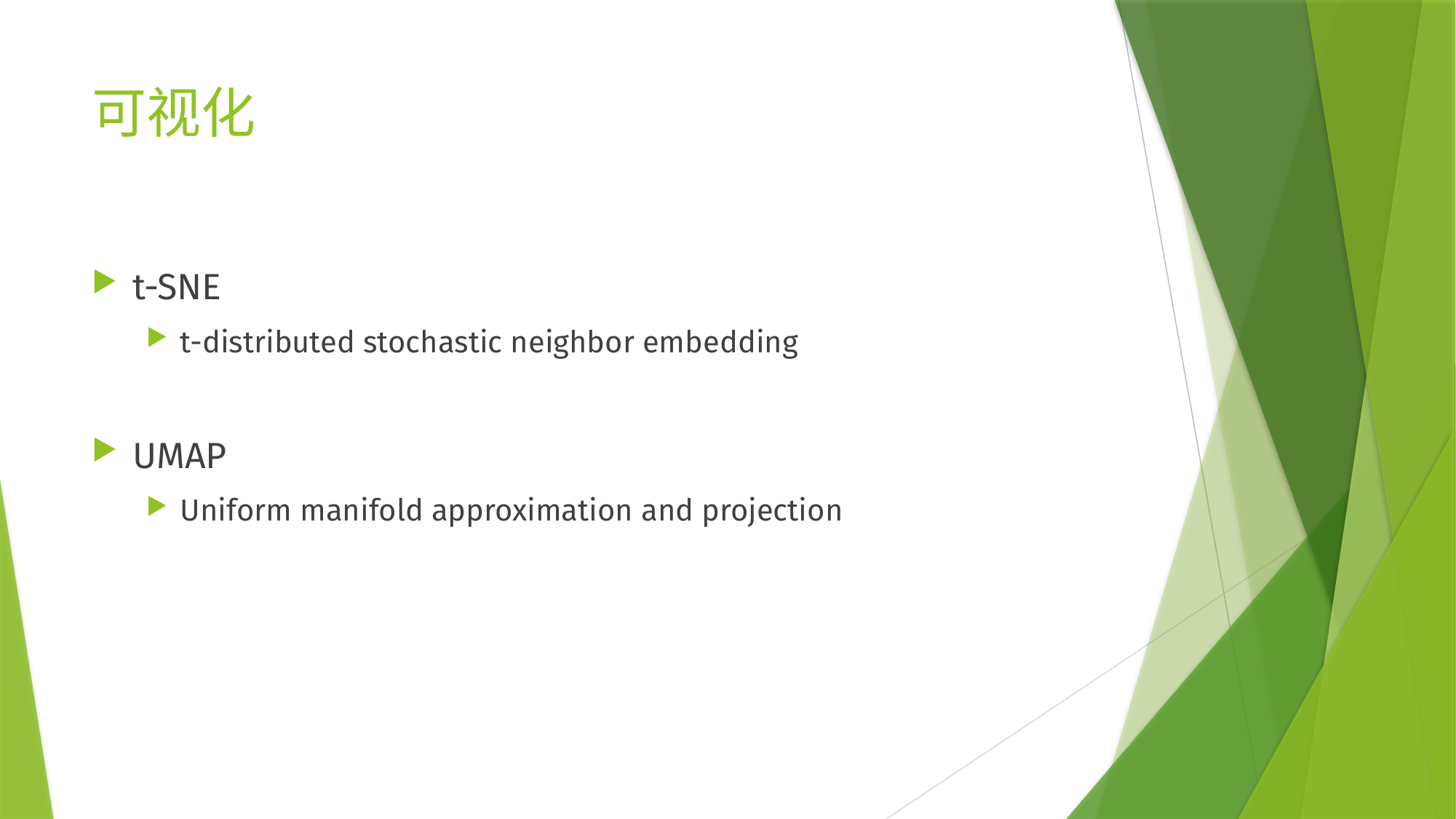

# 可视化
t-SNE
t-distributed stochastic neighbor embedding

UMAP
Uniform manifold approximation and projection